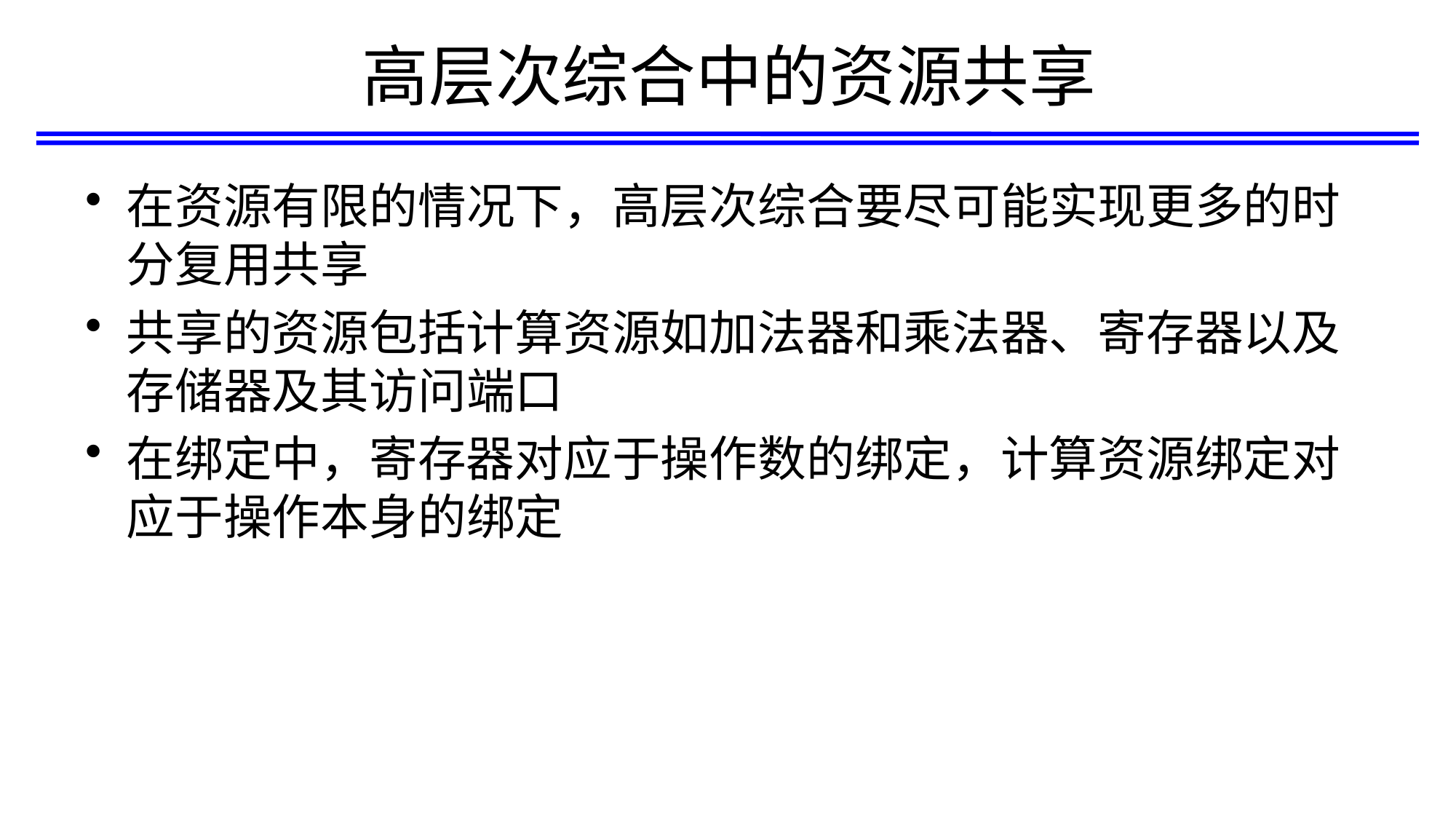

# 高层次综合中的资源共享
在资源有限的情况下，高层次综合要尽可能实现更多的时分复用共享
共享的资源包括计算资源如加法器和乘法器、寄存器以及存储器及其访问端口
在绑定中，寄存器对应于操作数的绑定，计算资源绑定对应于操作本身的绑定